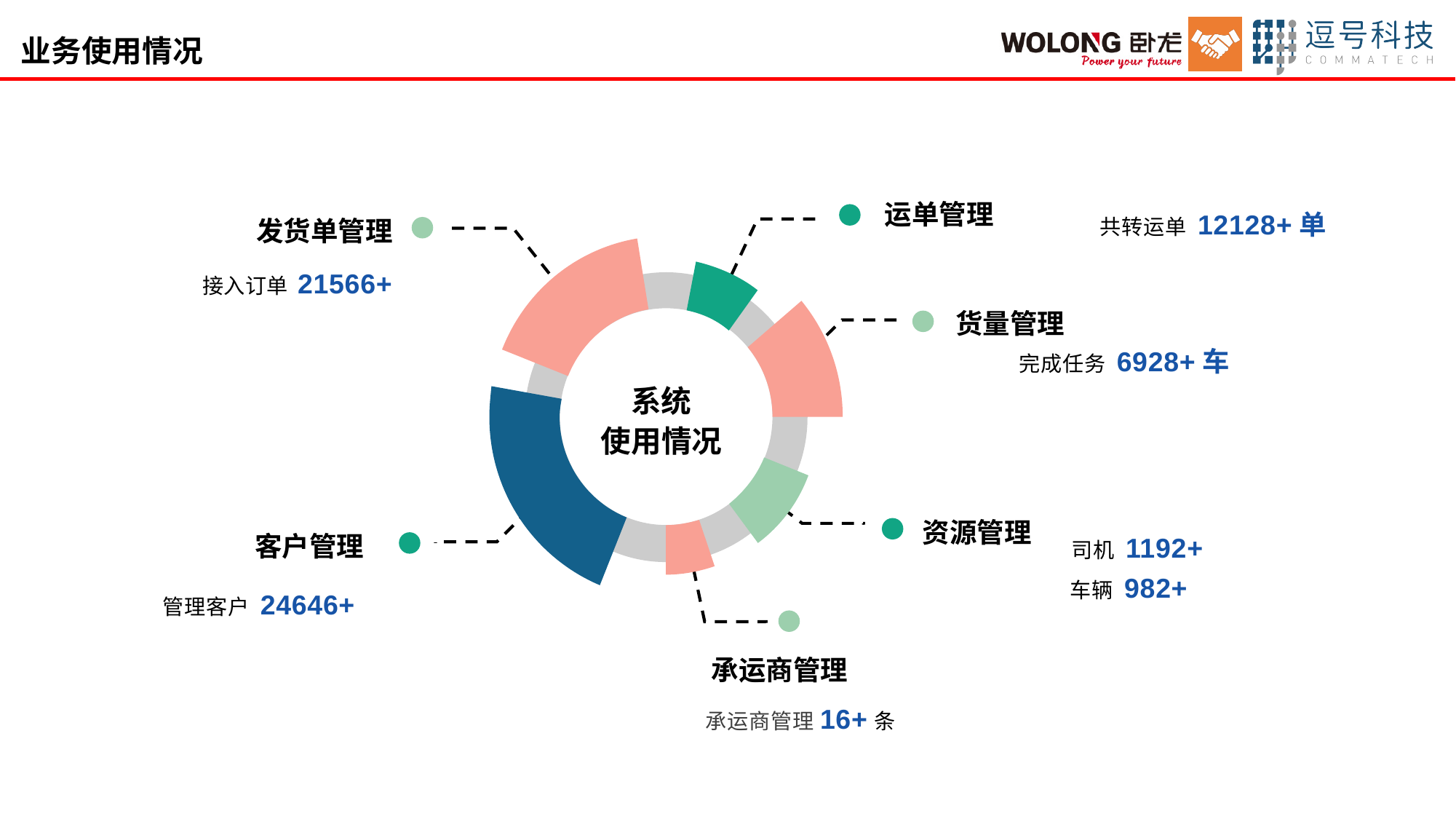

业务使用情况
运单管理
共转运单 12128+单

发货单管理

接入订单 21566+

货量管理

完成任务 6928+车
系统
使用情况

资源管理

客户管理
司机 1192+

车辆 982+
管理客户 24646+

承运商管理
承运商管理16+条